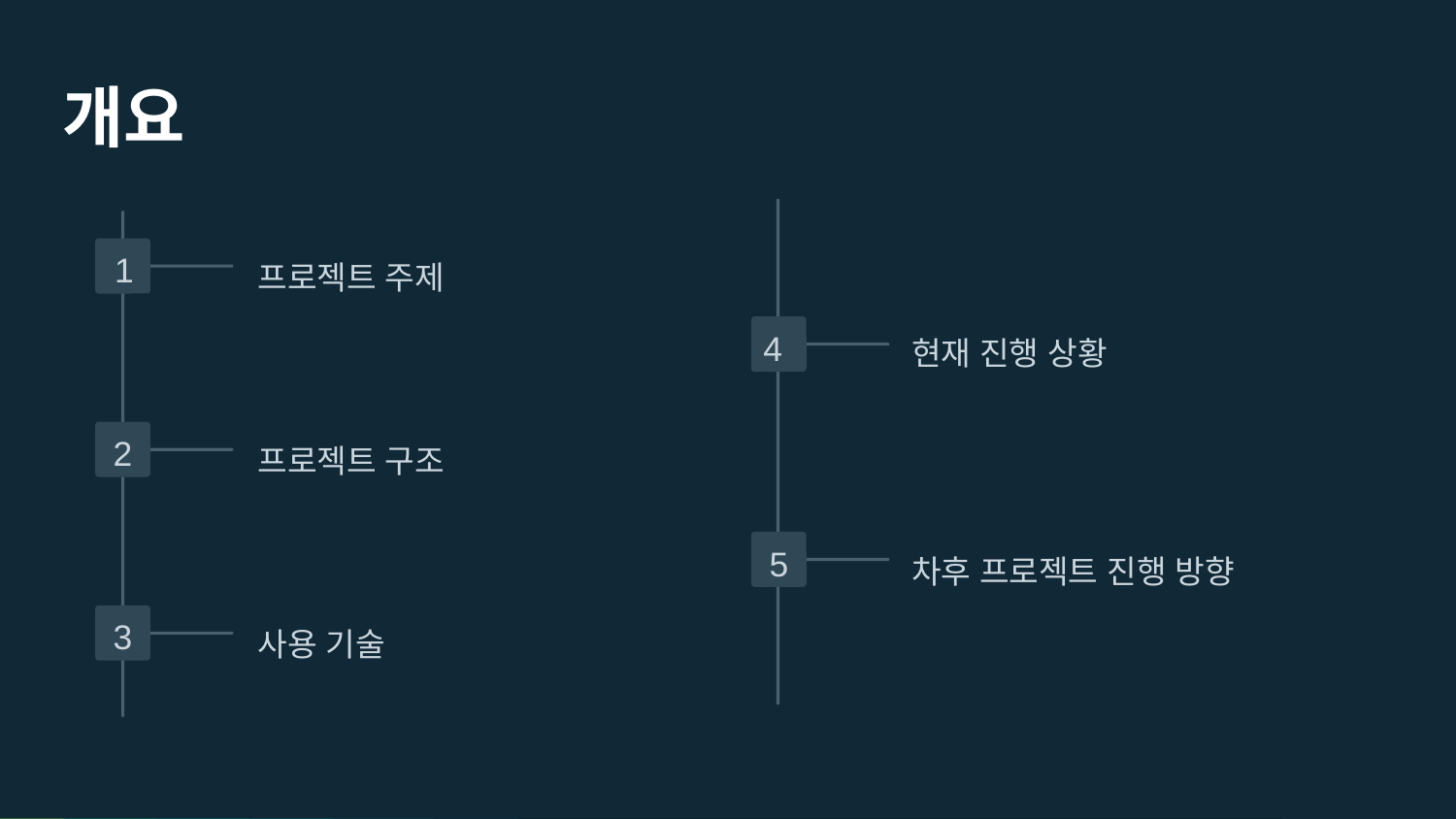

개요

1

프로젝트 주제

4

현재 진행 상황

2

프로젝트 구조

5

차후 프로젝트 진행 방향

3

사용 기술